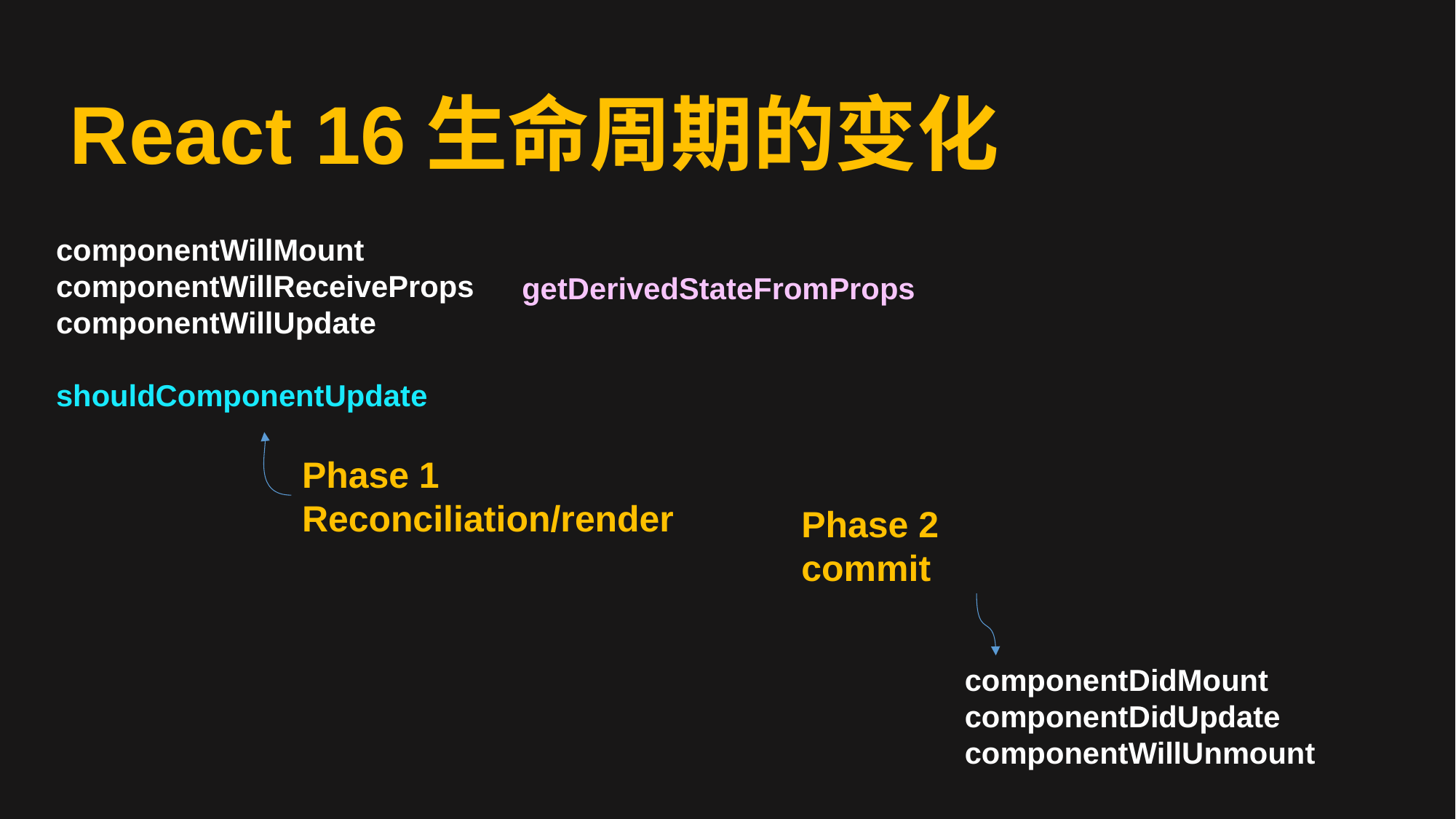

React 16生命周期的变化
componentWillMount
componentWillReceiveProps
componentWillUpdate

shouldComponentUpdate

getDerivedStateFromProps
Phase 1
Reconciliation/render
Phase 2
commit
componentDidMount
componentDidUpdate
componentWillUnmount